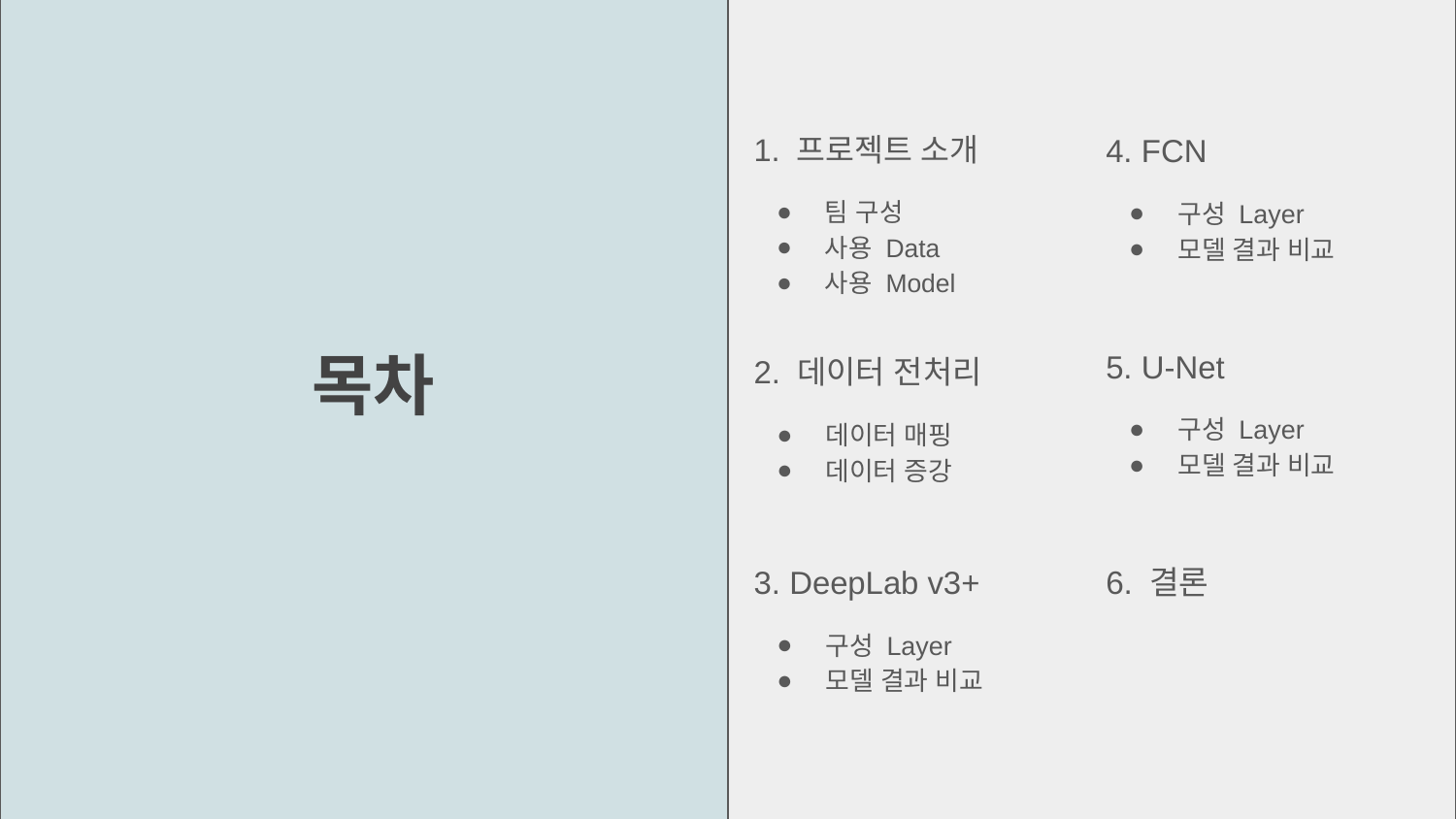

1. 프로젝트 소개
팀 구성
사용 Data
사용 Model
4. FCN
구성 Layer
모델 결과 비교
5. U-Net
구성 Layer
모델 결과 비교
2. 데이터 전처리
데이터 매핑
데이터 증강
# 목차
3. DeepLab v3+
구성 Layer
모델 결과 비교
6. 결론